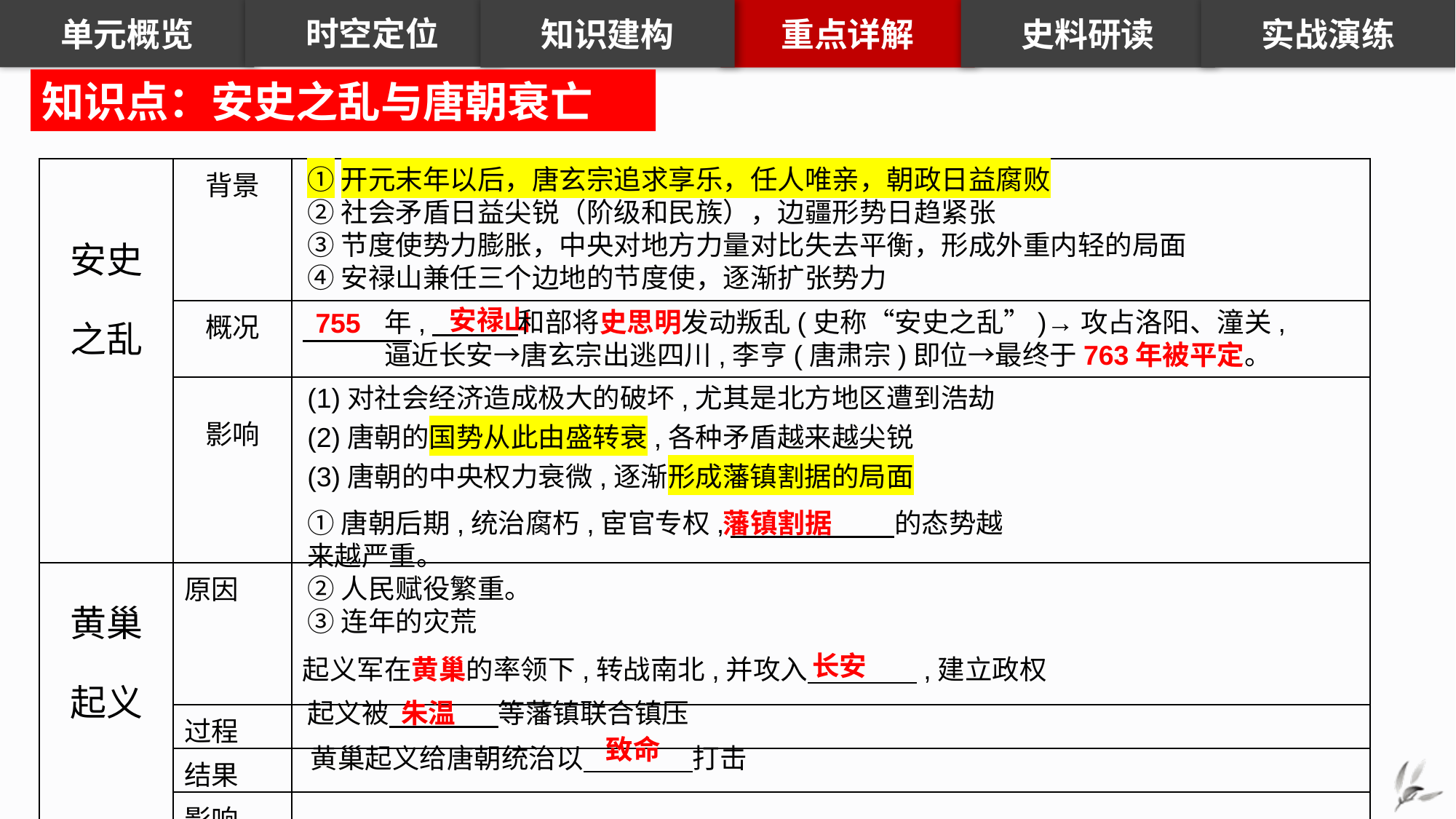

知识建构
重点详解
史料研读

实战演练
时空定位
单元概览
知识点：安史之乱与唐朝衰亡
①开元末年以后，唐玄宗追求享乐，任人唯亲，朝政日益腐败
②社会矛盾日益尖锐（阶级和民族），边疆形势日趋紧张
③节度使势力膨胀，中央对地方力量对比失去平衡，形成外重内轻的局面
④安禄山兼任三个边地的节度使，逐渐扩张势力
| 安史 之乱 | 背景 |  |
| --- | --- | --- |
|  | 概况 |  |
|  | 影响 |  |
| 黄巢 起义 | 原因 |  |
|  | 过程 |  |
|  | 结果 |  |
|  | 影响 |  |
安禄山
年,　　     和部将史思明发动叛乱(史称“安史之乱”)→攻占洛阳、潼关,逼近长安→唐玄宗出逃四川,李亨(唐肃宗)即位→最终于763年被平定。
755
(1)对社会经济造成极大的破坏,尤其是北方地区遭到浩劫
(2)唐朝的国势从此由盛转衰,各种矛盾越来越尖锐
(3)唐朝的中央权力衰微,逐渐形成藩镇割据的局面
①唐朝后期,统治腐朽,宦官专权,　　　　　　的态势越来越严重。
②人民赋役繁重。
③连年的灾荒
藩镇割据
长安
起义军在黄巢的率领下,转战南北,并攻入　　　　,建立政权
起义被　　　　等藩镇联合镇压
朱温
致命
黄巢起义给唐朝统治以　　　　打击